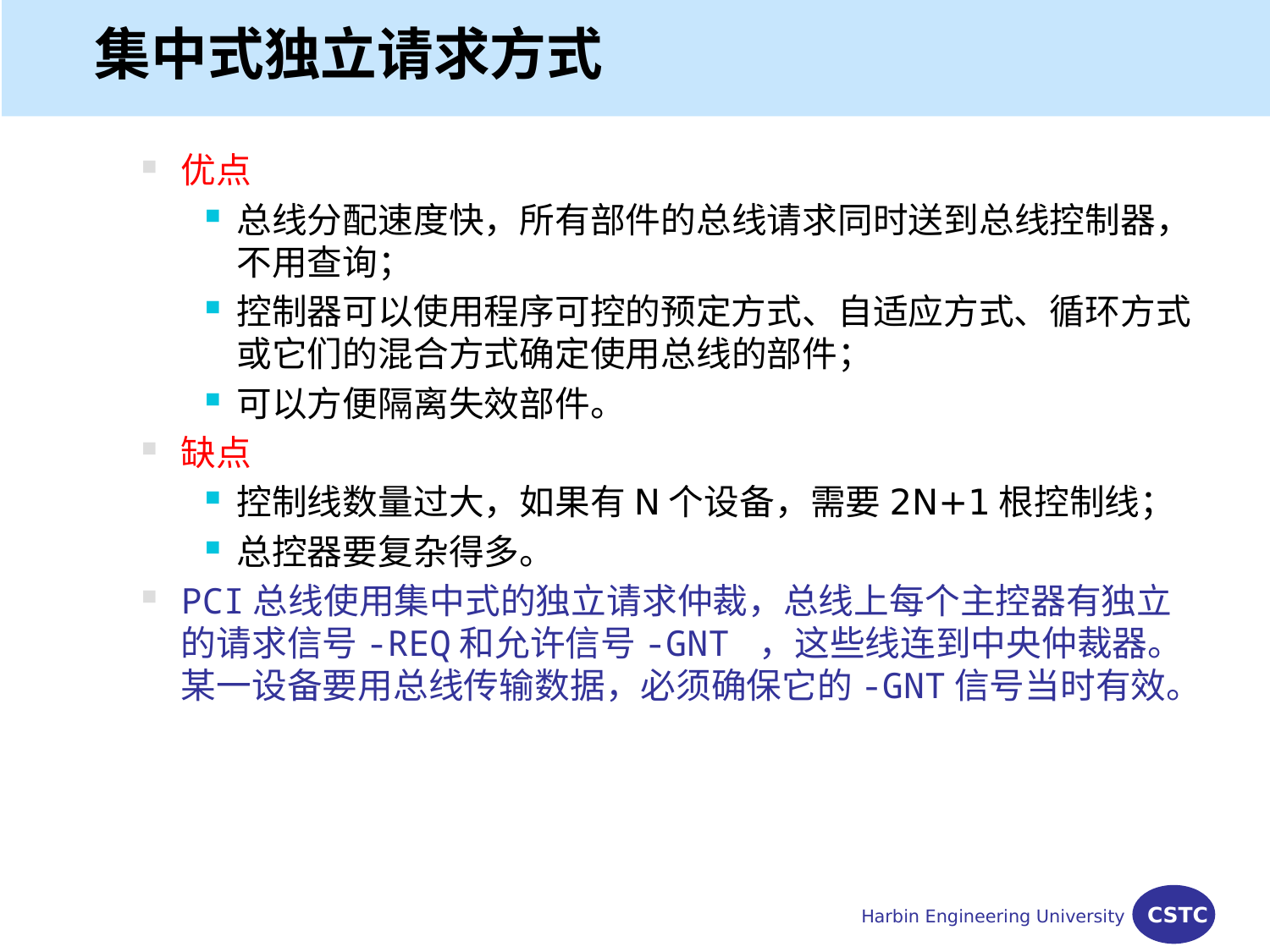

# 集中式独立请求方式
优点
总线分配速度快，所有部件的总线请求同时送到总线控制器，不用查询；
控制器可以使用程序可控的预定方式、自适应方式、循环方式或它们的混合方式确定使用总线的部件；
可以方便隔离失效部件。
缺点
控制线数量过大，如果有N个设备，需要2N+1根控制线；
总控器要复杂得多。
PCI总线使用集中式的独立请求仲裁，总线上每个主控器有独立的请求信号-REQ和允许信号-GNT ，这些线连到中央仲裁器。某一设备要用总线传输数据，必须确保它的-GNT信号当时有效。
Harbin Engineering University